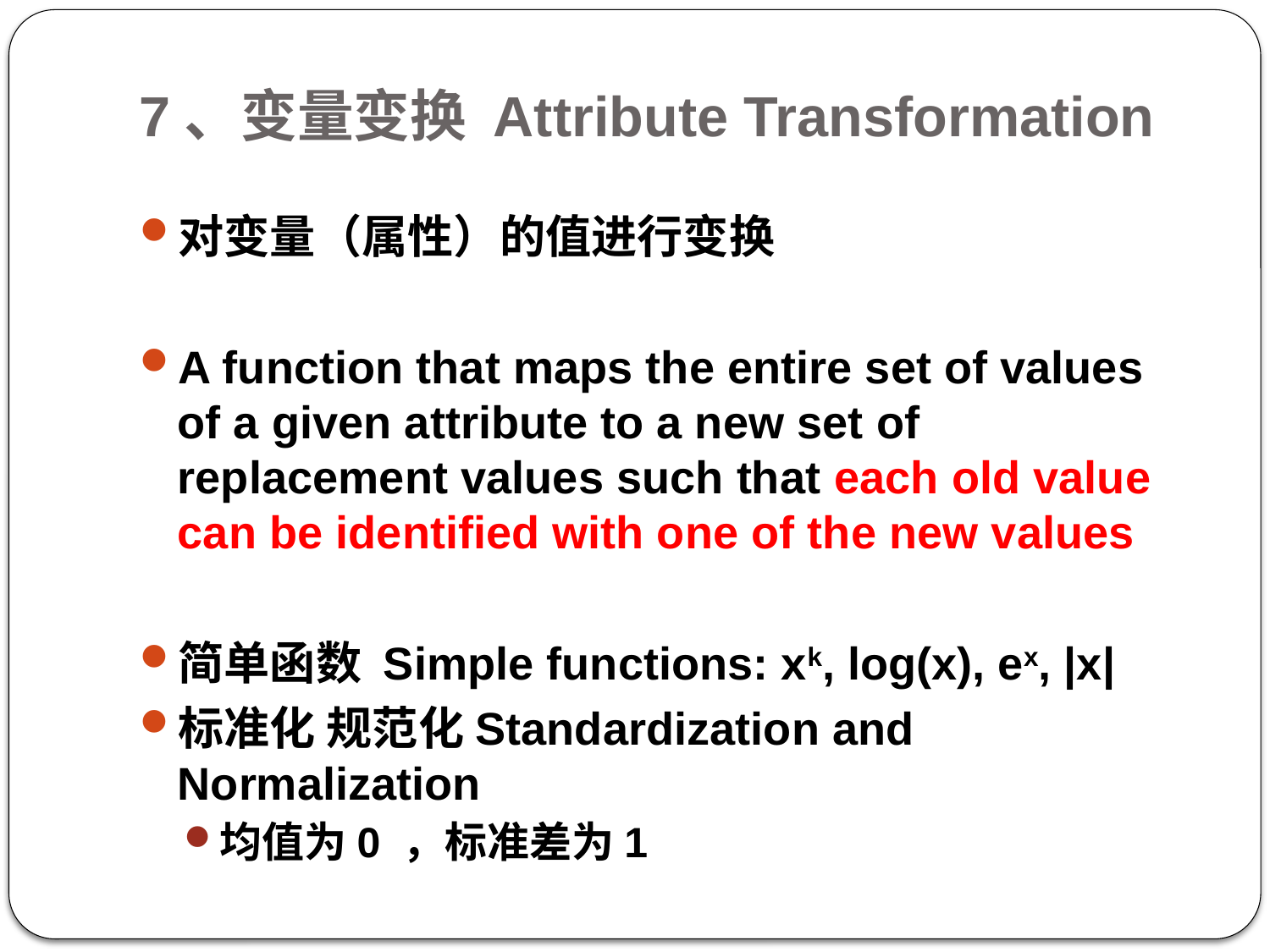

# 7、变量变换 Attribute Transformation
对变量（属性）的值进行变换

A function that maps the entire set of values of a given attribute to a new set of replacement values such that each old value can be identified with one of the new values

简单函数 Simple functions: xk, log(x), ex, |x|
标准化 规范化Standardization and Normalization
均值为0 ，标准差为1